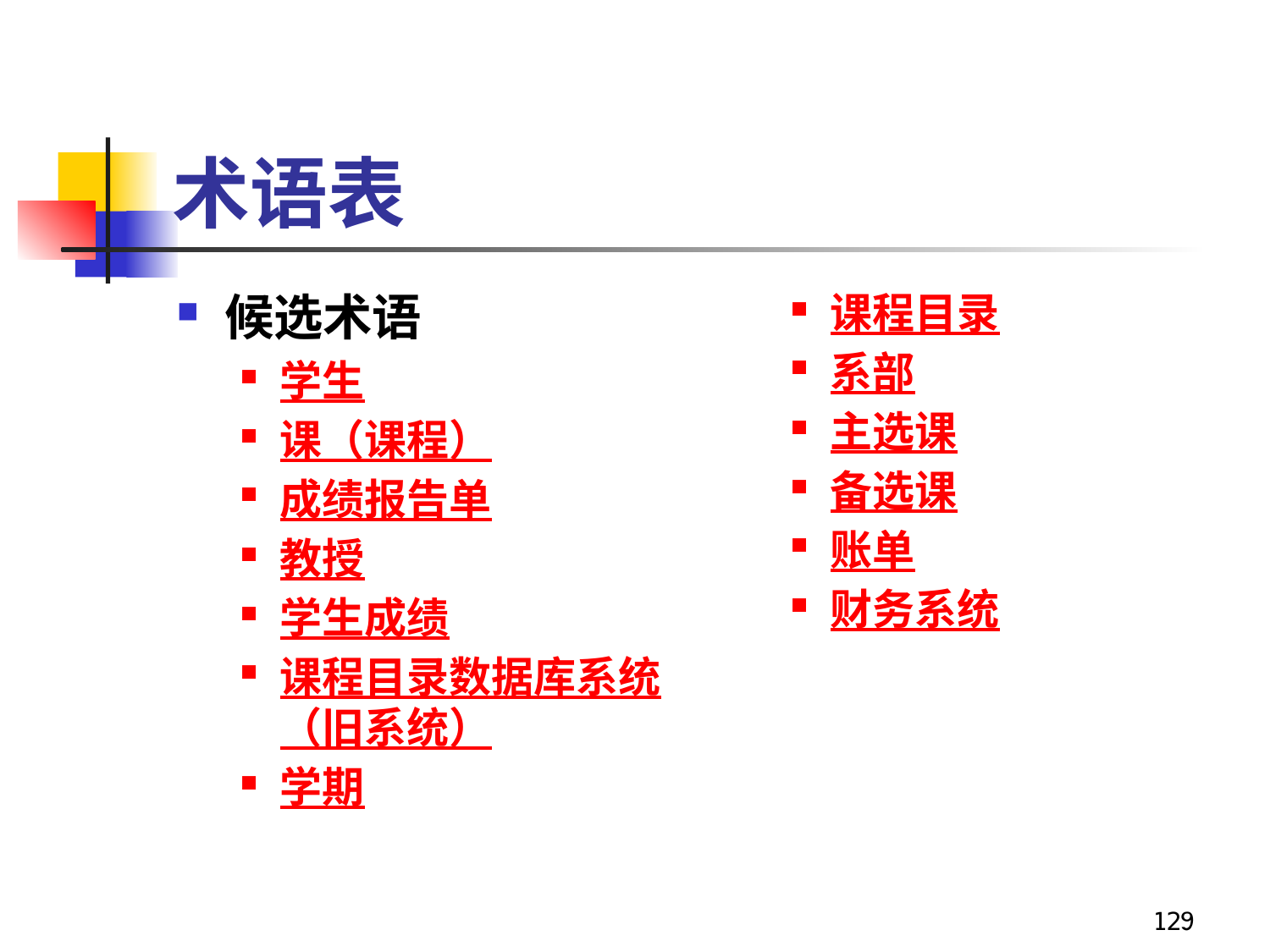

# 术语表
候选术语
学生
课（课程）
成绩报告单
教授
学生成绩
课程目录数据库系统（旧系统）
学期
课程目录
系部
主选课
备选课
账单
财务系统
129